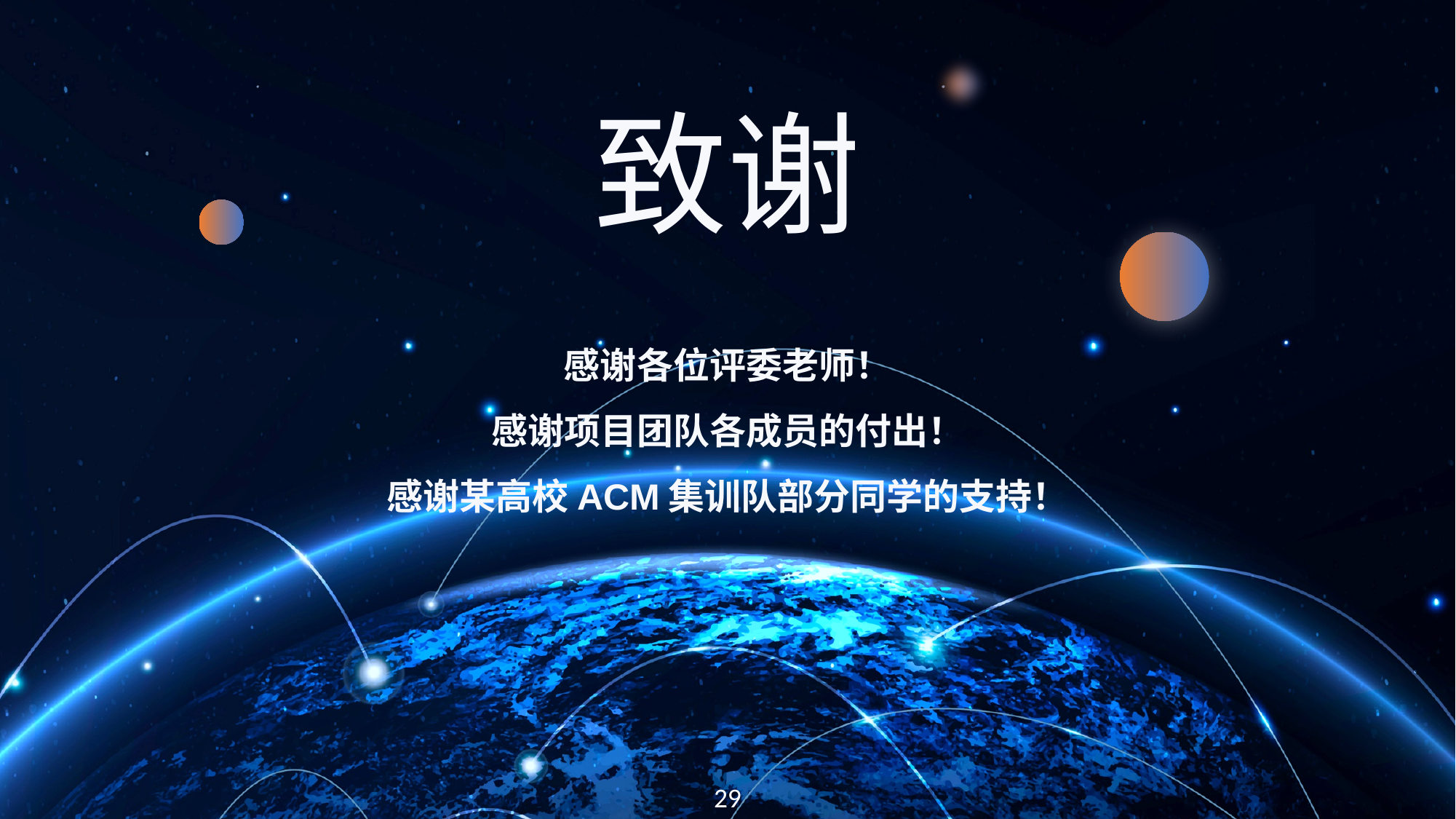

致谢

感谢各位评委老师！
感谢项目团队各成员的付出！
感谢某高校ACM集训队部分同学的支持！
29